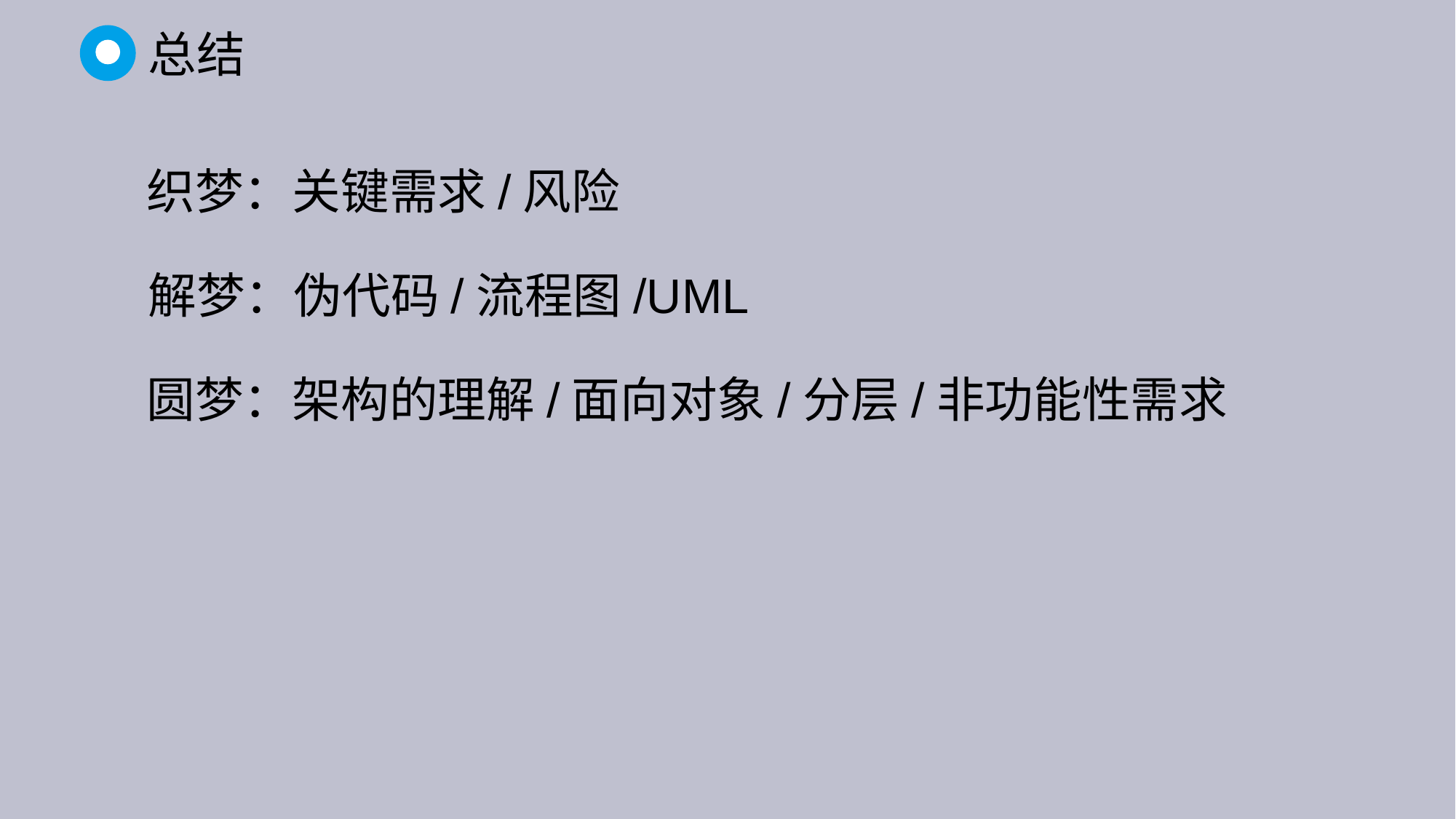

总结
织梦：关键需求/风险
解梦：伪代码/流程图/UML
圆梦：架构的理解/面向对象/分层/非功能性需求